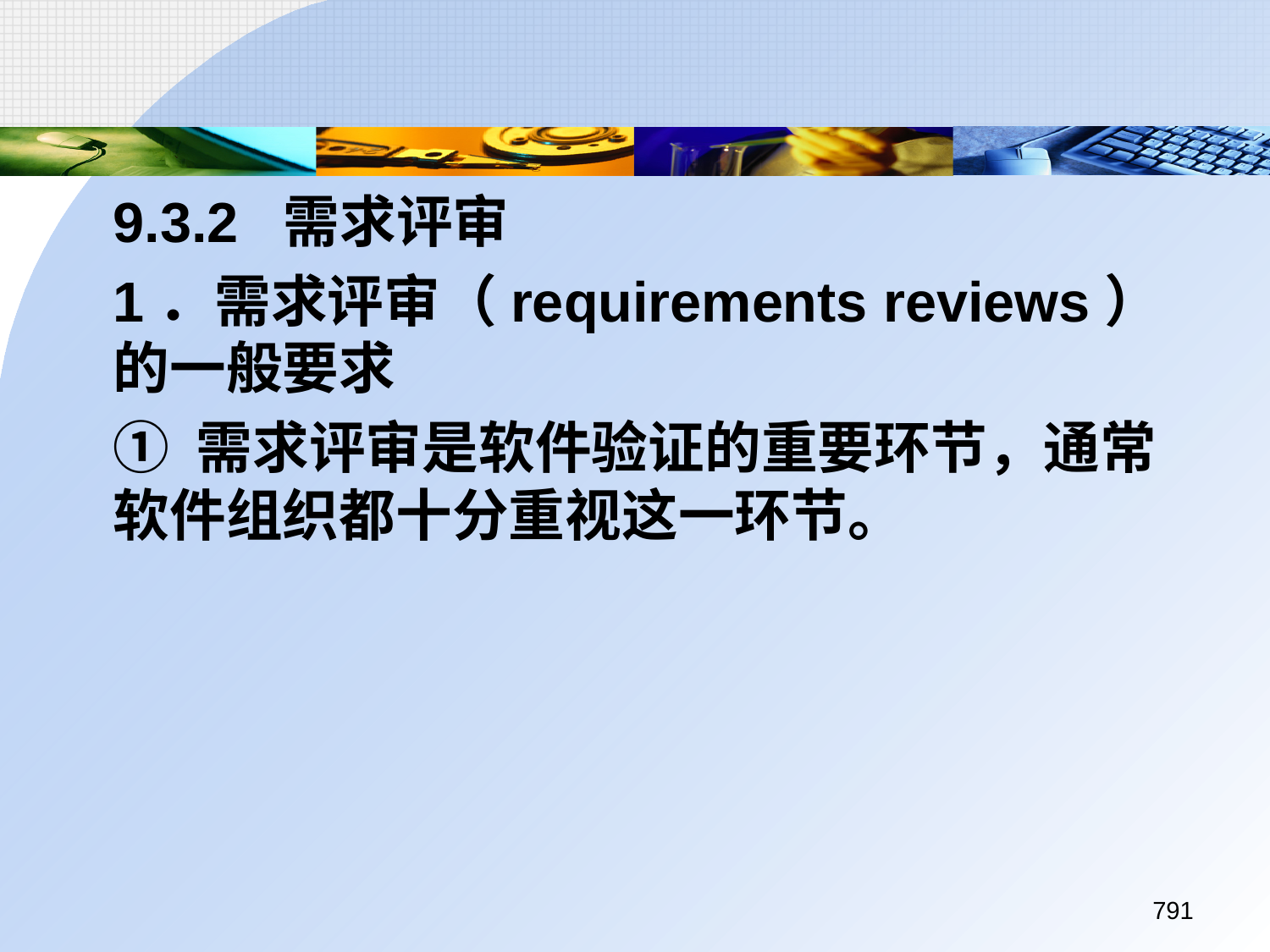

9.3.2  需求评审
	1．需求评审（requirements reviews）的一般要求
	① 需求评审是软件验证的重要环节，通常软件组织都十分重视这一环节。
791